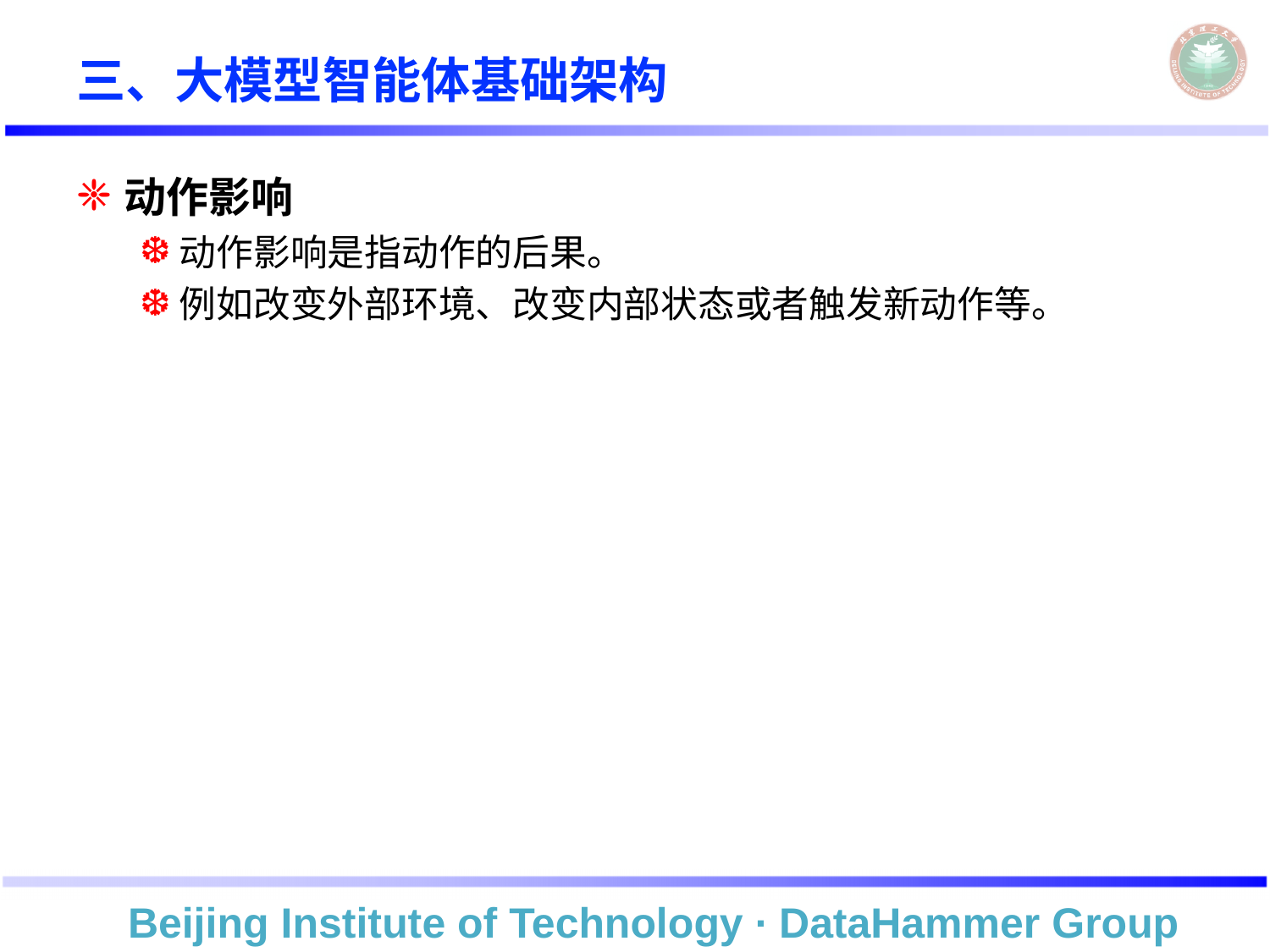

# 三、大模型智能体基础架构
动作影响
动作影响是指动作的后果。
例如改变外部环境、改变内部状态或者触发新动作等。